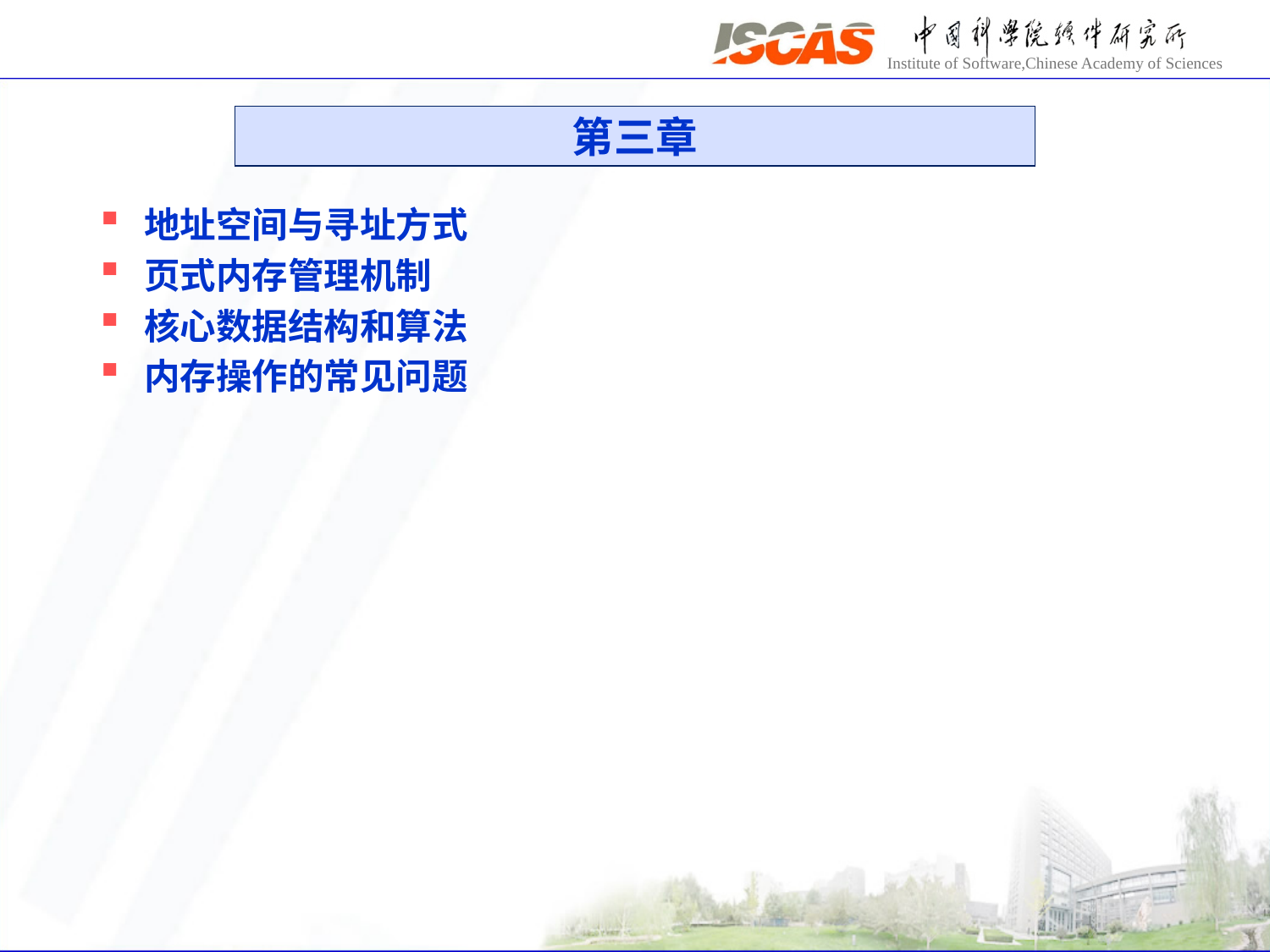

第三章
地址空间与寻址方式
页式内存管理机制
核心数据结构和算法
内存操作的常见问题